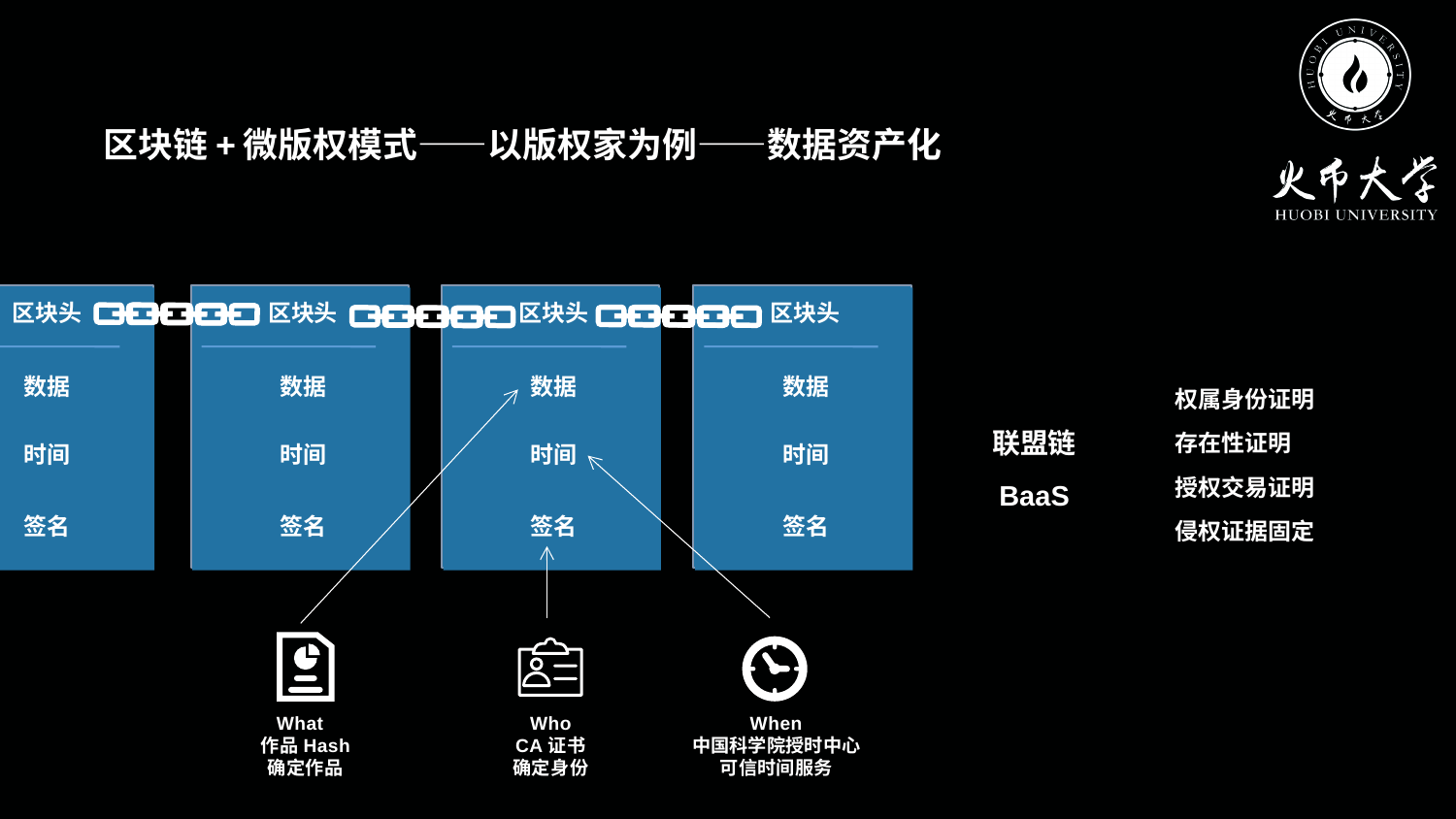

区块链+微版权模式——以版权家为例——数据资产化

区块头

数据
时间
签名

区块头

数据
时间
签名

区块头

数据
时间
签名

区块头

数据
时间
签名

权属身份证明
存在性证明
授权交易证明
侵权证据固定
联盟链
BaaS

What
作品Hash
确定作品
Who
CA证书
确定身份
When
中国科学院授时中心
可信时间服务